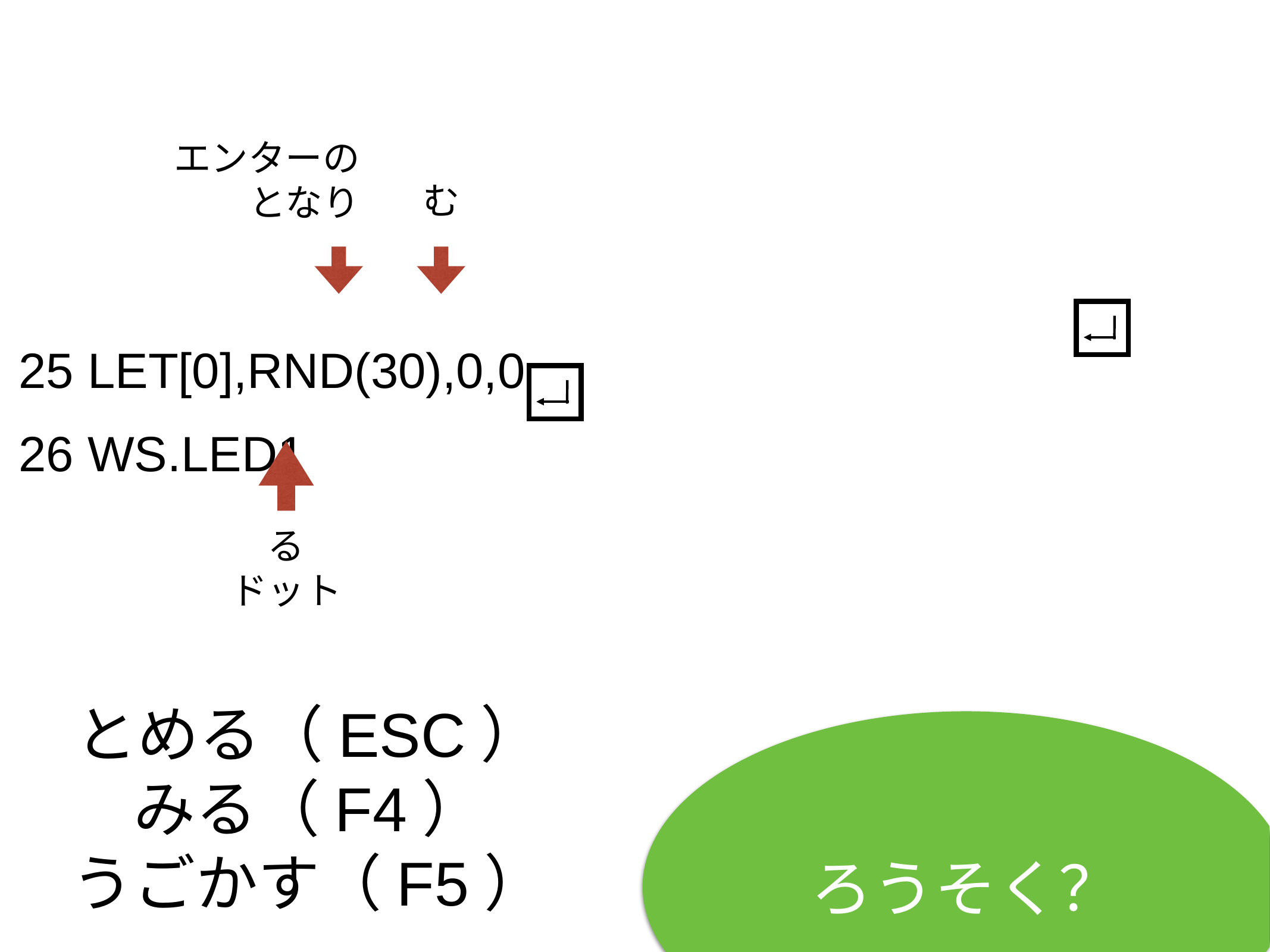

エンターの
となり
む

25 LET[0],RND(30),0,0
26 WS.LED1

る
ドット
# とめる（ESC）
みる（F4）
うごかす（F5）
ろうそく？